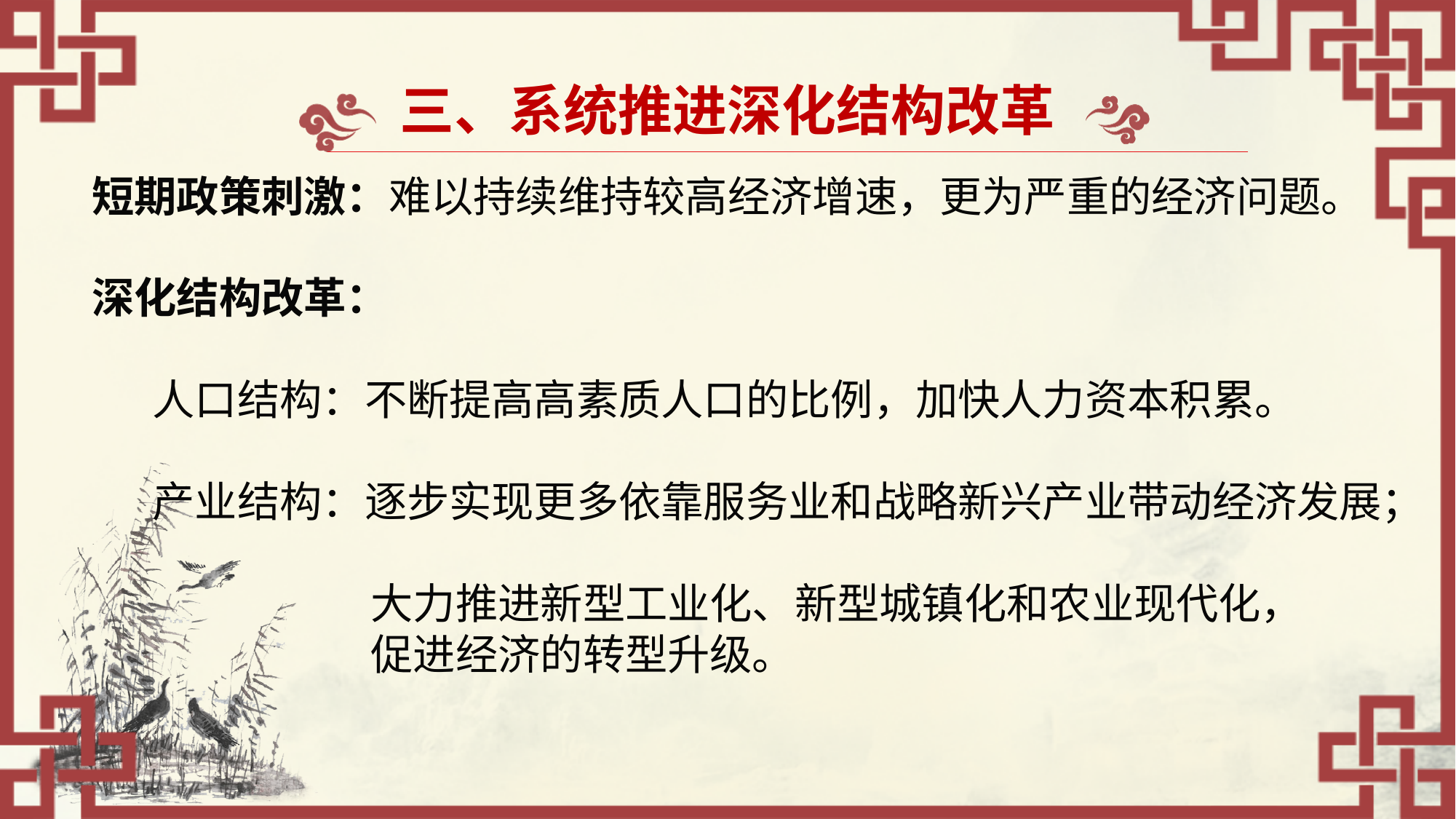

三、系统推进深化结构改革
短期政策刺激：难以持续维持较高经济增速，更为严重的经济问题。

深化结构改革：

	人口结构：不断提高高素质人口的比例，加快人力资本积累。

	产业结构：逐步实现更多依靠服务业和战略新兴产业带动经济发展；

		    	大力推进新型工业化、新型城镇化和农业现代化，
		    	促进经济的转型升级。